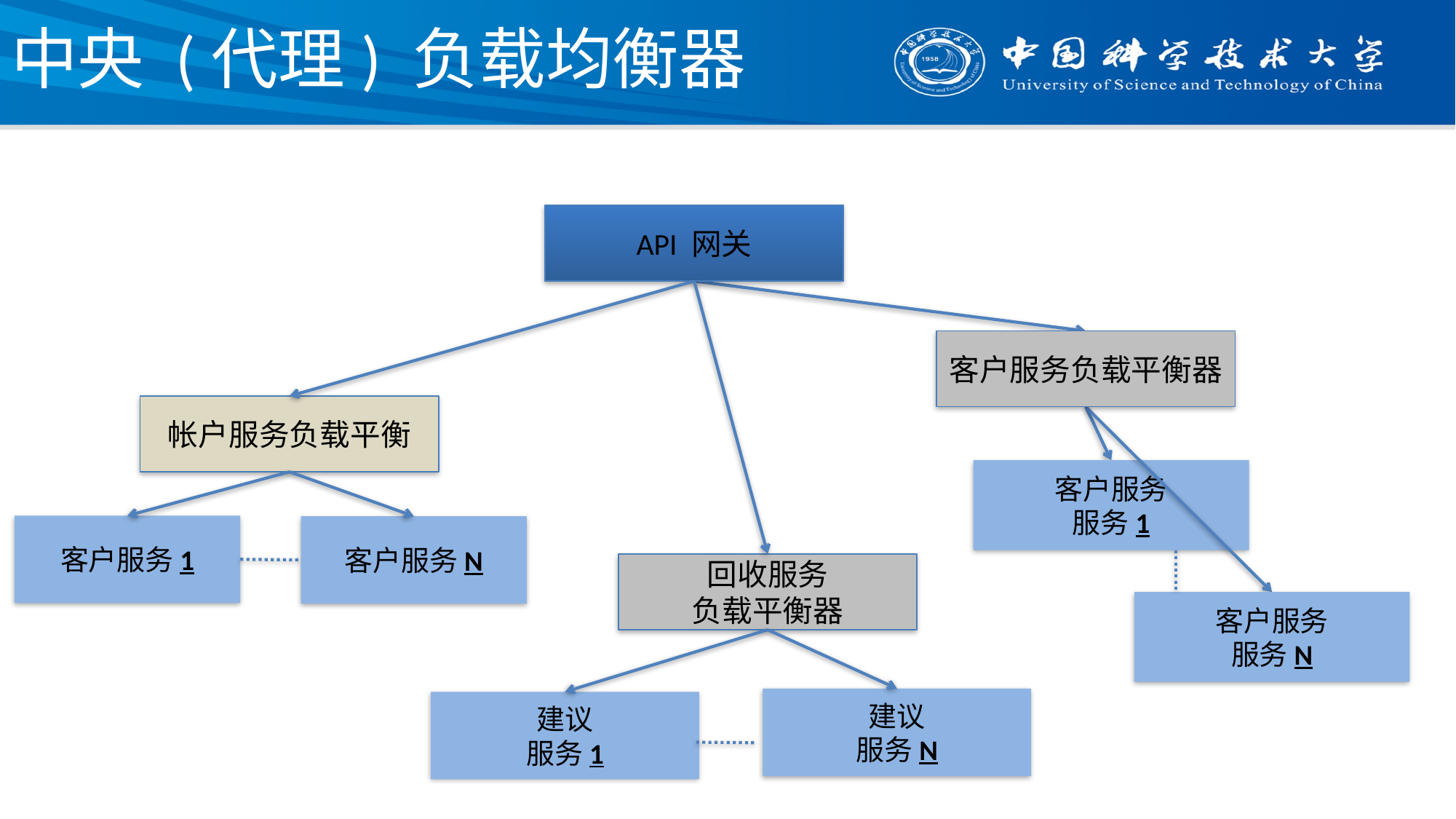

# 中央 (代理) 负载均衡器
API 网关
客户服务负载平衡器
帐户服务负载平衡
客户服务
服务1
客户服务1
客户服务N
回收服务
负载平衡器
客户服务
服务N
建议
服务N
建议
服务1